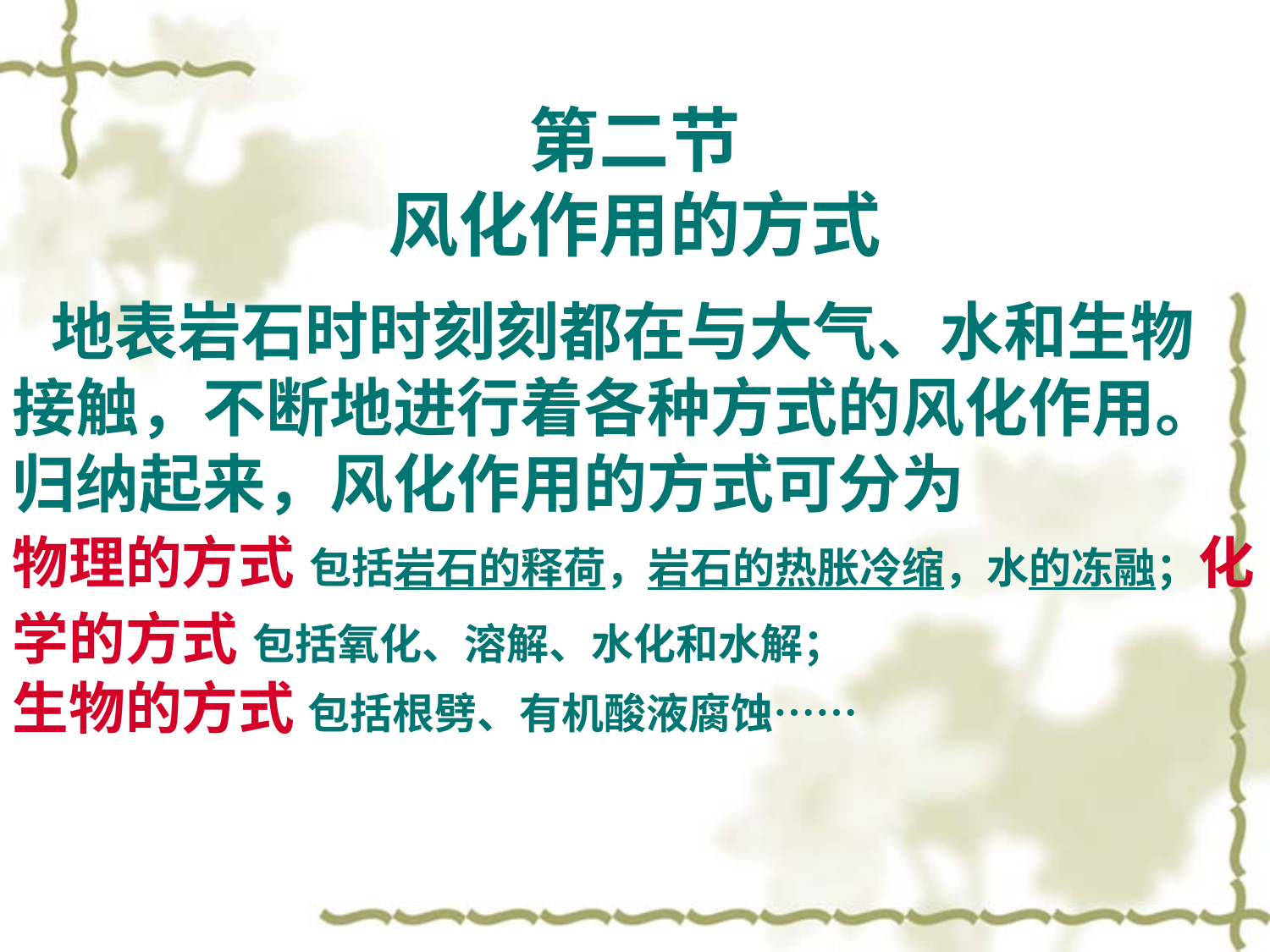

# 第二节 风化作用的方式

   地表岩石时时刻刻都在与大气、水和生物接触，不断地进行着各种方式的风化作用。归纳起来，风化作用的方式可分为
物理的方式 包括岩石的释荷，岩石的热胀冷缩，水的冻融；化学的方式 包括氧化、溶解、水化和水解；
生物的方式 包括根劈、有机酸液腐蚀……